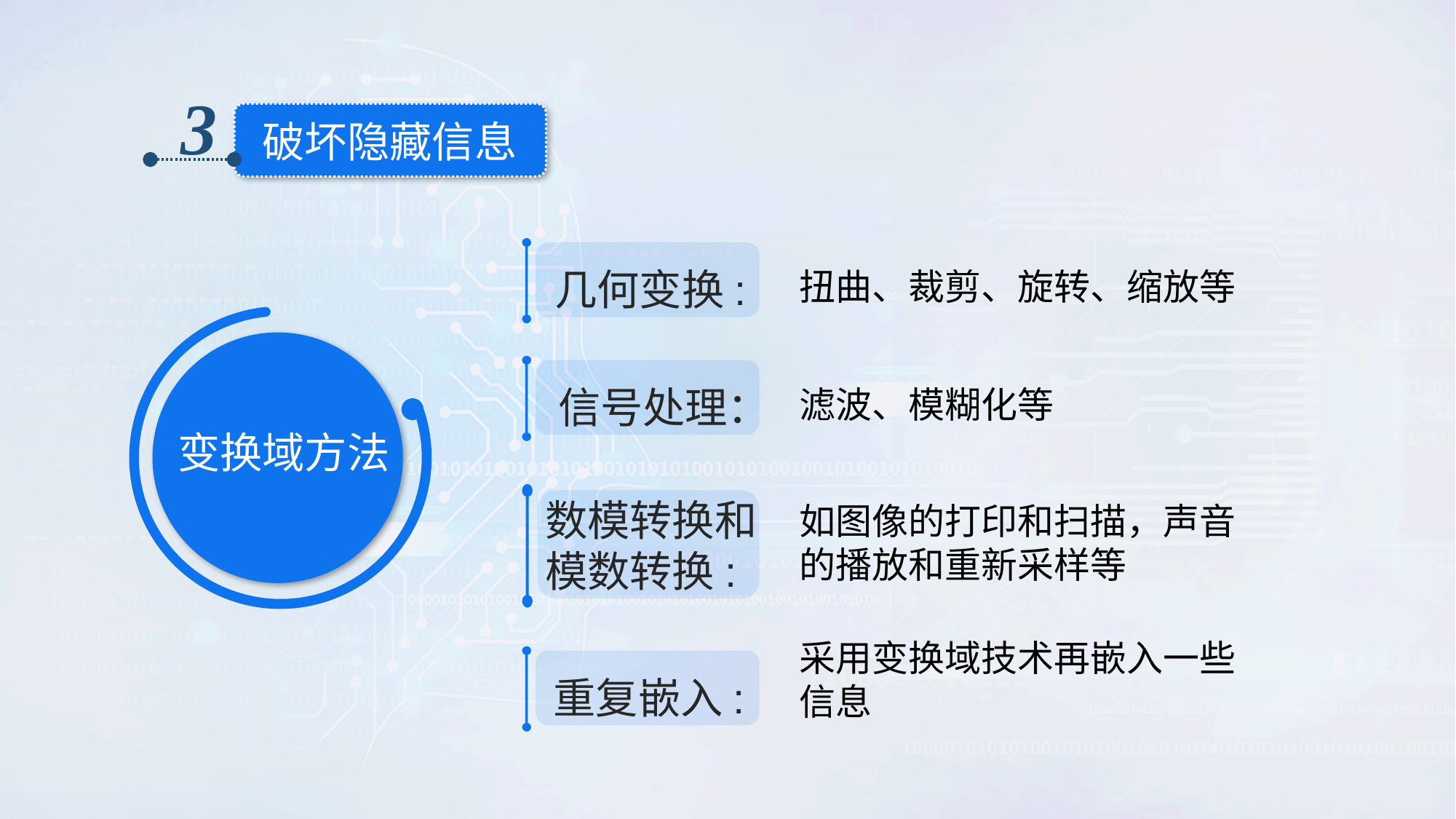

3

破坏隐藏信息
几何变换:

扭曲、裁剪、旋转、缩放等

信号处理：

滤波、模糊化等
变换域方法

数模转换和
模数转换:

如图像的打印和扫描，声音的播放和重新采样等
采用变换域技术再嵌入一些信息
重复嵌入: